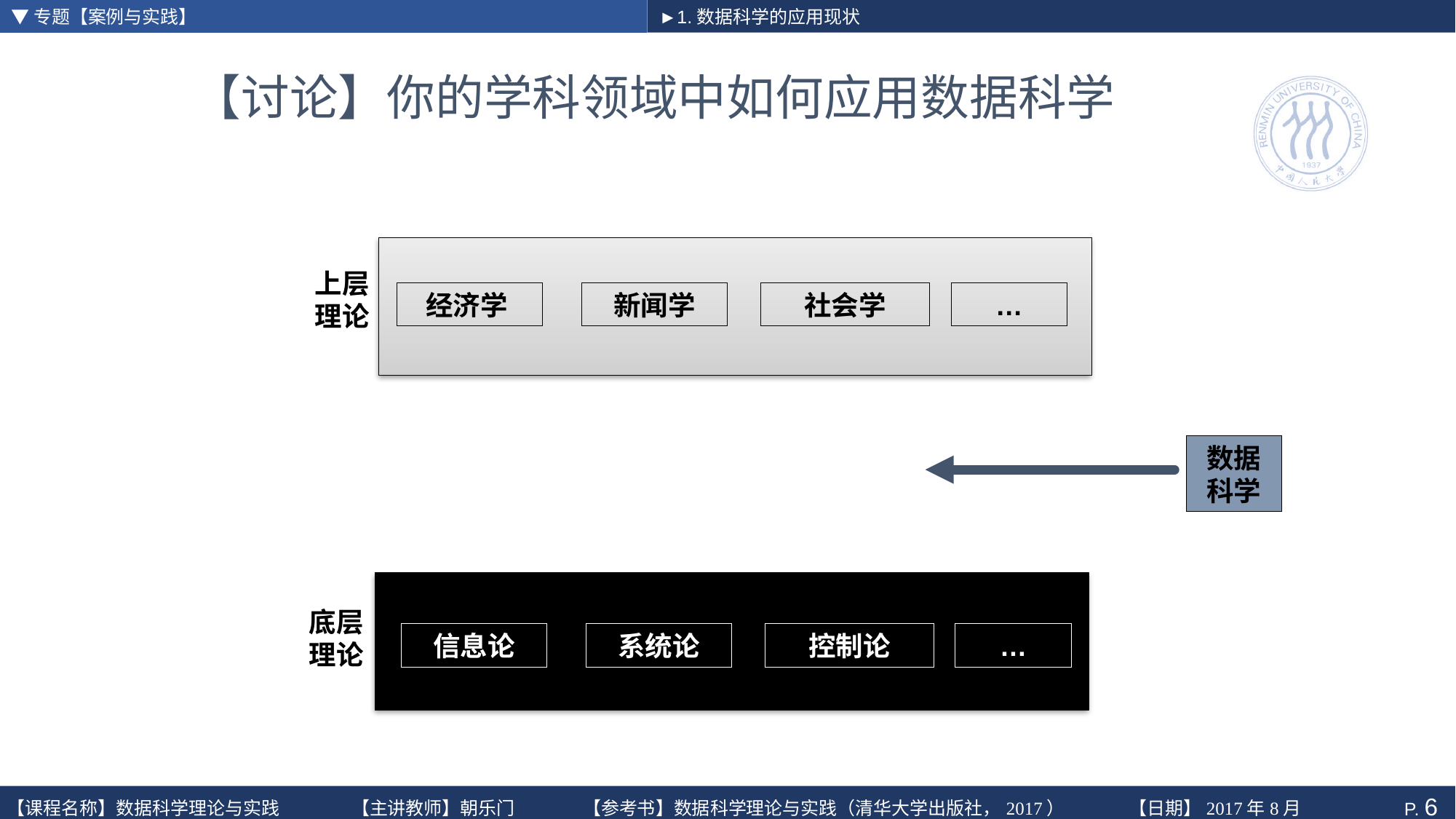

▼专题【案例与实践】

►1.数据科学的应用现状
# 【讨论】你的学科领域中如何应用数据科学

上层理论
经济学
新闻学
社会学
…
数据科学

底层理论
信息论
系统论
控制论
…